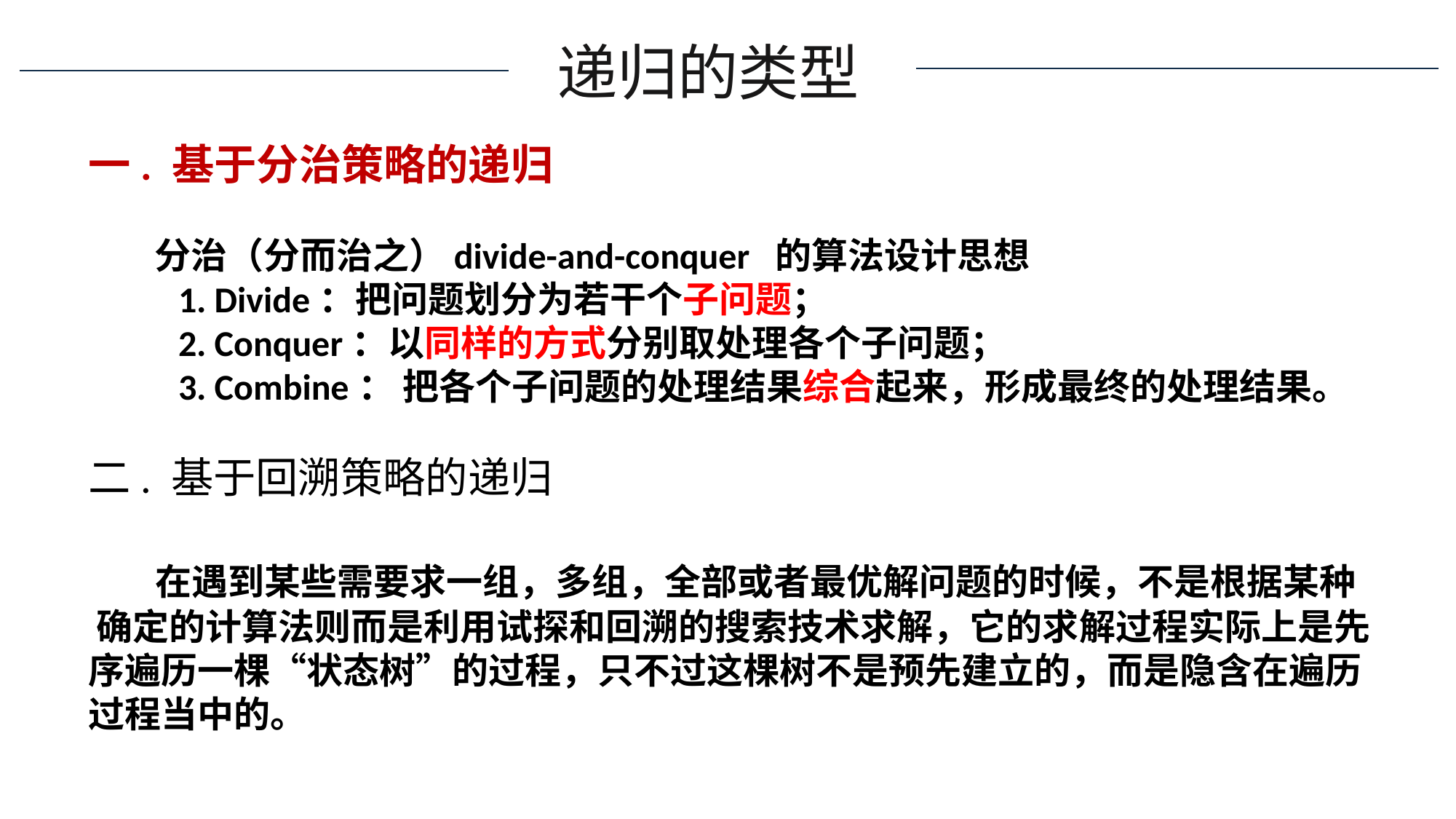

递归的类型
一. 基于分治策略的递归

       分治（分而治之）divide-and-conquer  的算法设计思想
           1. Divide：把问题划分为若干个子问题；
           2. Conquer：以同样的方式分别取处理各个子问题；
           3. Combine： 把各个子问题的处理结果综合起来，形成最终的处理结果。

二. 基于回溯策略的递归

      在遇到某些需要求一组，多组，全部或者最优解问题的时候，不是根据某种    确定的计算法则而是利用试探和回溯的搜索技术求解，它的求解过程实际上是先序遍历一棵“状态树”的过程，只不过这棵树不是预先建立的，而是隐含在遍历过程当中的。